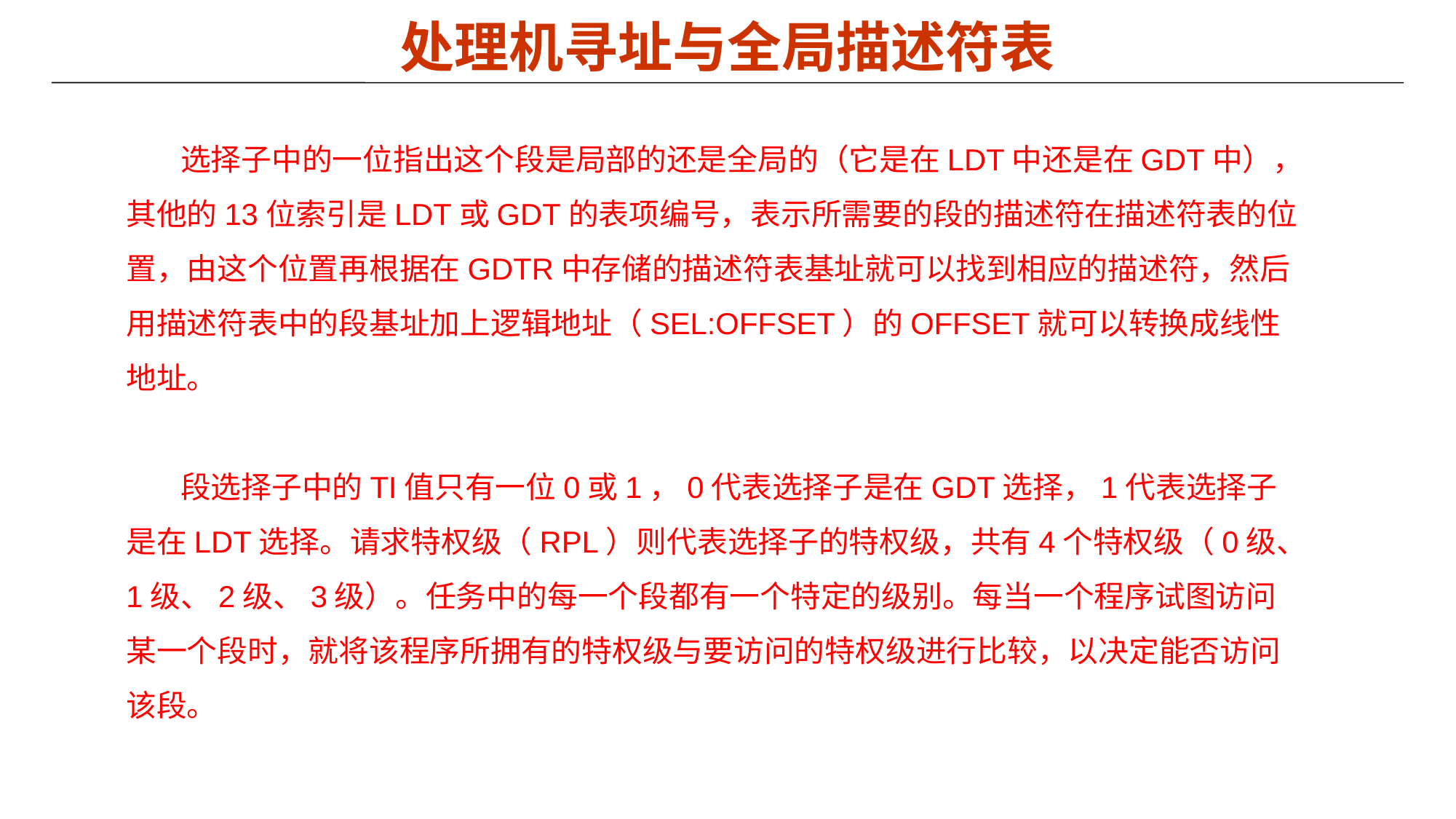

# 处理机寻址与全局描述符表
       选择子中的一位指出这个段是局部的还是全局的（它是在LDT中还是在GDT中），其他的13位索引是LDT或GDT的表项编号，表示所需要的段的描述符在描述符表的位置，由这个位置再根据在GDTR中存储的描述符表基址就可以找到相应的描述符，然后用描述符表中的段基址加上逻辑地址（SEL:OFFSET）的OFFSET就可以转换成线性地址。

       段选择子中的TI值只有一位0或1，0代表选择子是在GDT选择，1代表选择子是在LDT选择。请求特权级（RPL）则代表选择子的特权级，共有4个特权级（0级、1级、2级、3级）。任务中的每一个段都有一个特定的级别。每当一个程序试图访问某一个段时，就将该程序所拥有的特权级与要访问的特权级进行比较，以决定能否访问该段。